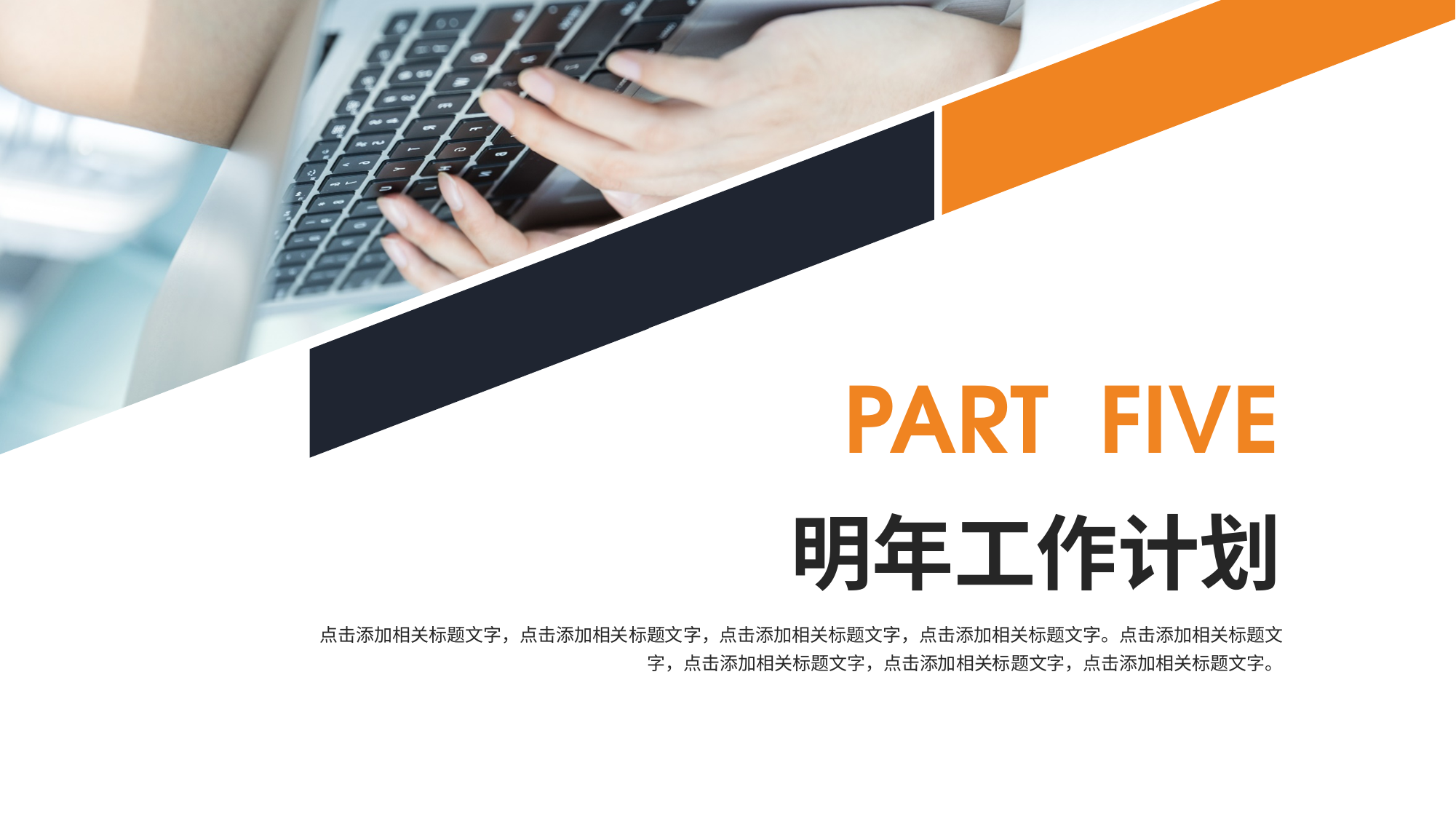

PART  FIVE
明年工作计划
点击添加相关标题文字，点击添加相关标题文字，点击添加相关标题文字，点击添加相关标题文字。点击添加相关标题文字，点击添加相关标题文字，点击添加相关标题文字，点击添加相关标题文字。